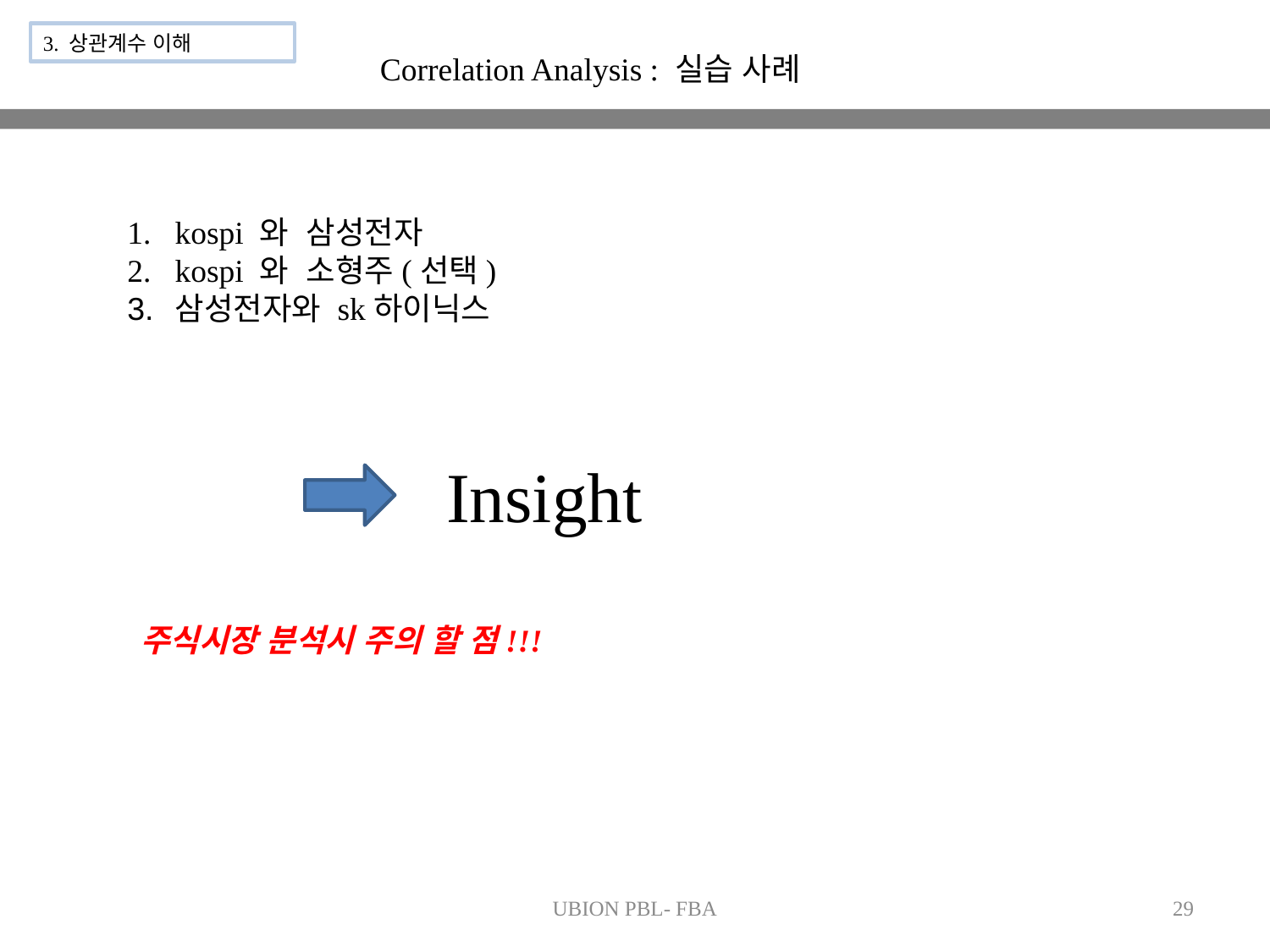

3. 상관계수 이해

Correlation Analysis : 실습 사례

kospi 와  삼성전자
kospi 와  소형주(선택)
삼성전자와 sk하이닉스
Insight

주식시장 분석시 주의 할 점!!!
UBION PBL- FBA
29